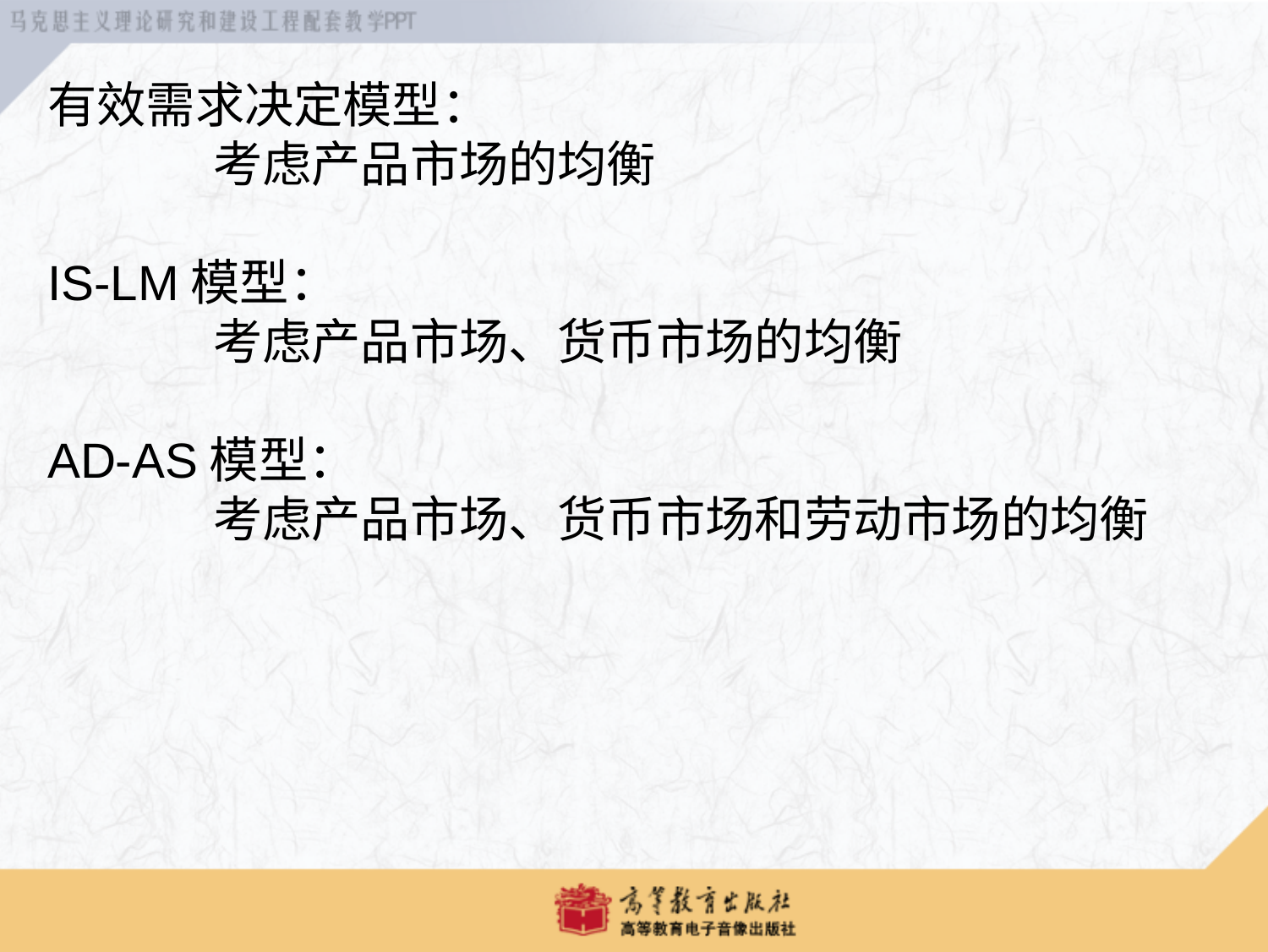

有效需求决定模型：
              考虑产品市场的均衡

IS-LM模型：
              考虑产品市场、货币市场的均衡

AD-AS模型：
              考虑产品市场、货币市场和劳动市场的均衡